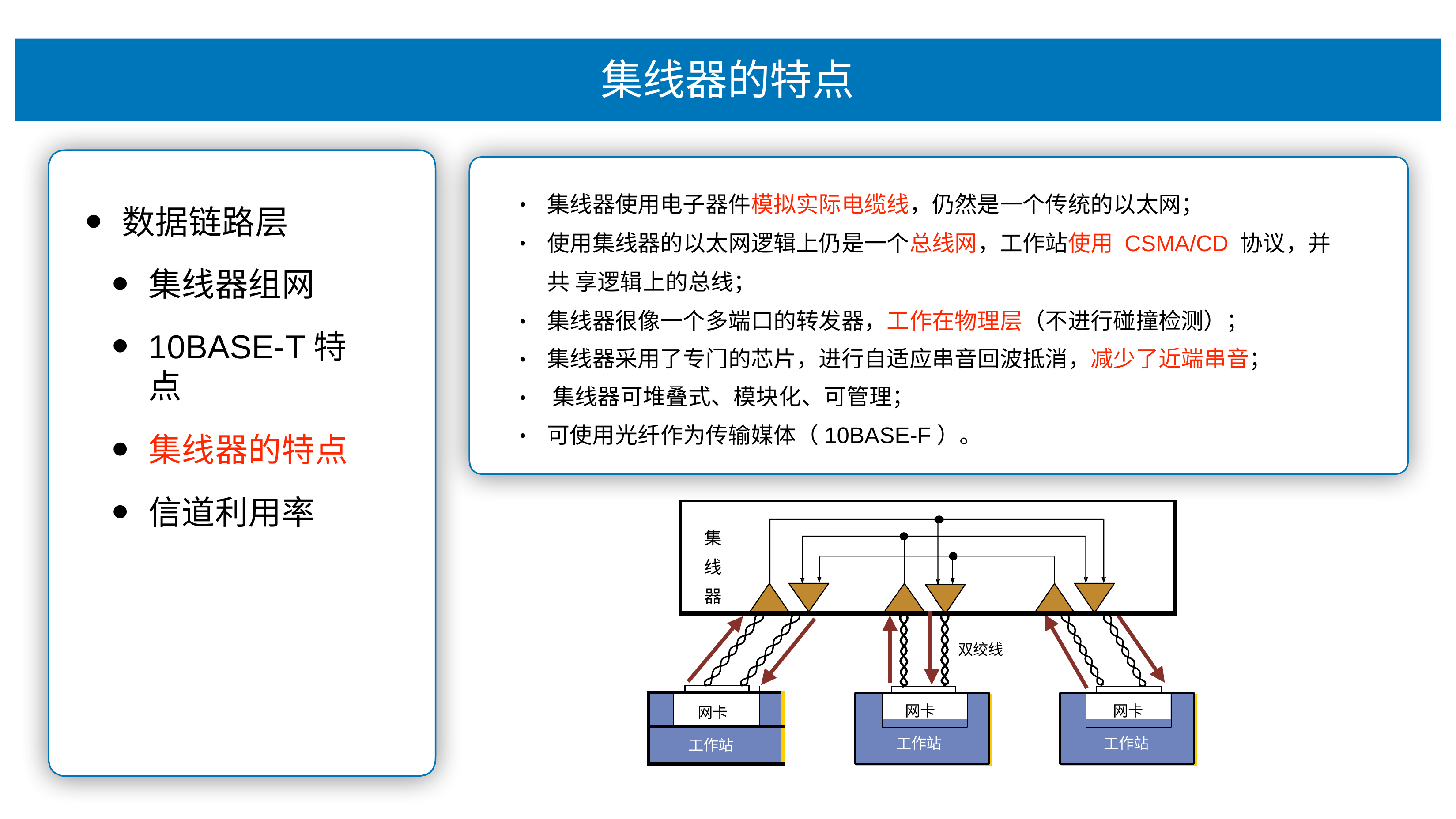

# 集线器的特点

集线器使⽤电⼦器件模拟实际电缆线，仍然是⼀个传统的以太⽹；
使⽤集线器的以太⽹逻辑上仍是⼀个总线⽹，⼯作站使⽤ CSMA/CD 协议，并共 享逻辑上的总线；
集线器很像⼀个多端⼝的转发器，⼯作在物理层（不进⾏碰撞检测）；  集线器采⽤了专⻔的芯⽚，进⾏⾃适应串⾳回波抵消，减少了近端串⾳；  集线器可堆叠式、模块化、可管理；
可使⽤光纤作为传输媒体（10BASE-F）。
•
数据链路层
集线器组⽹
10BASE-T特点
集线器的特点
信道利⽤率
•
•
•
•
•
| 集 线 器 |  |
| --- | --- |
|  | 双绞线 |

|  |  |  |  |  |
| --- | --- | --- | --- | --- |
|  | ⽹卡 |  |  |  |
| ⼯作站 |  |  |  |  |

⽹卡
⽹卡

⼯作站
⼯作站